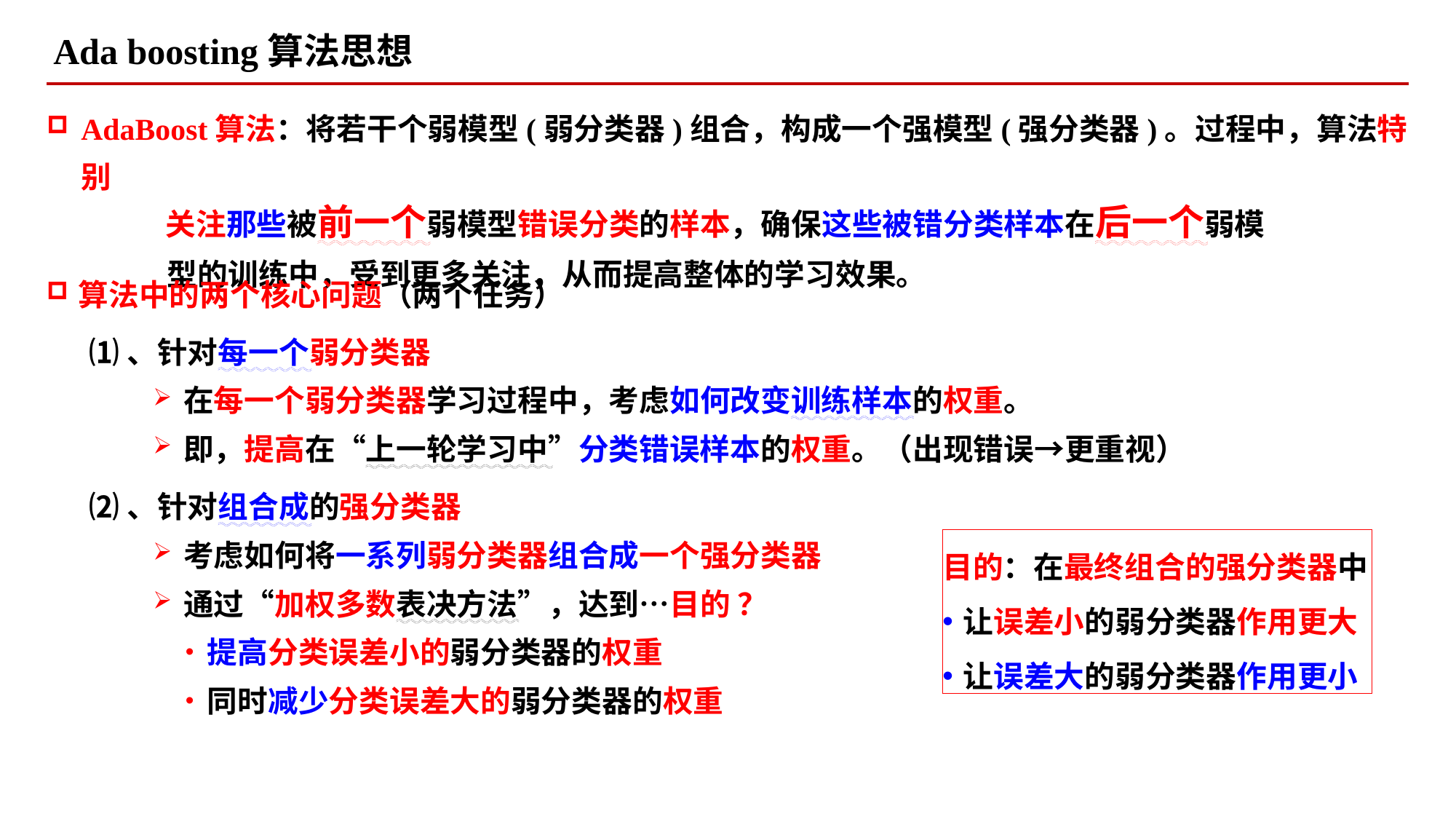

Ada boosting算法思想
AdaBoost算法：将若干个弱模型(弱分类器)组合，构成一个强模型(强分类器)。过程中，算法特别
                 关注那些被前一个弱模型错误分类的样本，确保这些被错分类样本在后一个弱模
                 型的训练中，受到更多关注，从而提高整体的学习效果。
算法中的两个核心问题（两个任务）
⑴、针对每一个弱分类器
在每一个弱分类器学习过程中，考虑如何改变训练样本的权重。
即，提高在“上一轮学习中”分类错误样本的权重。（出现错误→更重视）
⑵、针对组合成的强分类器
考虑如何将一系列弱分类器组合成一个强分类器
通过“加权多数表决方法”，达到…目的 ？
提高分类误差小的弱分类器的权重
同时减少分类误差大的弱分类器的权重
目的：在最终组合的强分类器中
让误差小的弱分类器作用更大
让误差大的弱分类器作用更小